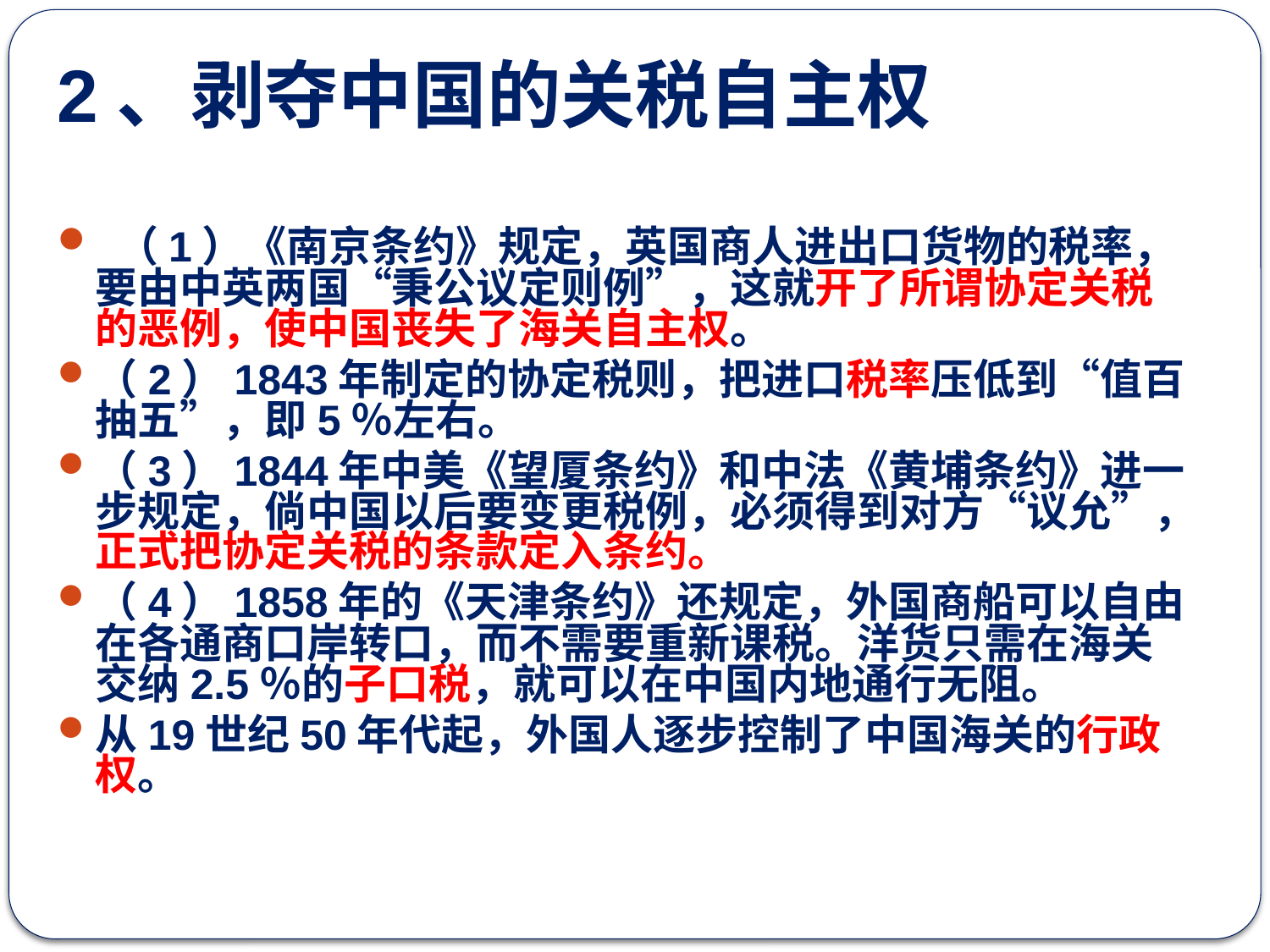

2、剥夺中国的关税自主权
 （1）《南京条约》规定，英国商人进出口货物的税率，要由中英两国“秉公议定则例”，这就开了所谓协定关税的恶例，使中国丧失了海关自主权。
（2）1843年制定的协定税则，把进口税率压低到“值百抽五”，即5％左右。
（3）1844年中美《望厦条约》和中法《黄埔条约》进一步规定，倘中国以后要变更税例，必须得到对方“议允”，正式把协定关税的条款定入条约。
（4）1858年的《天津条约》还规定，外国商船可以自由在各通商口岸转口，而不需要重新课税。洋货只需在海关交纳2.5％的子口税，就可以在中国内地通行无阻。
从19世纪50年代起，外国人逐步控制了中国海关的行政权。